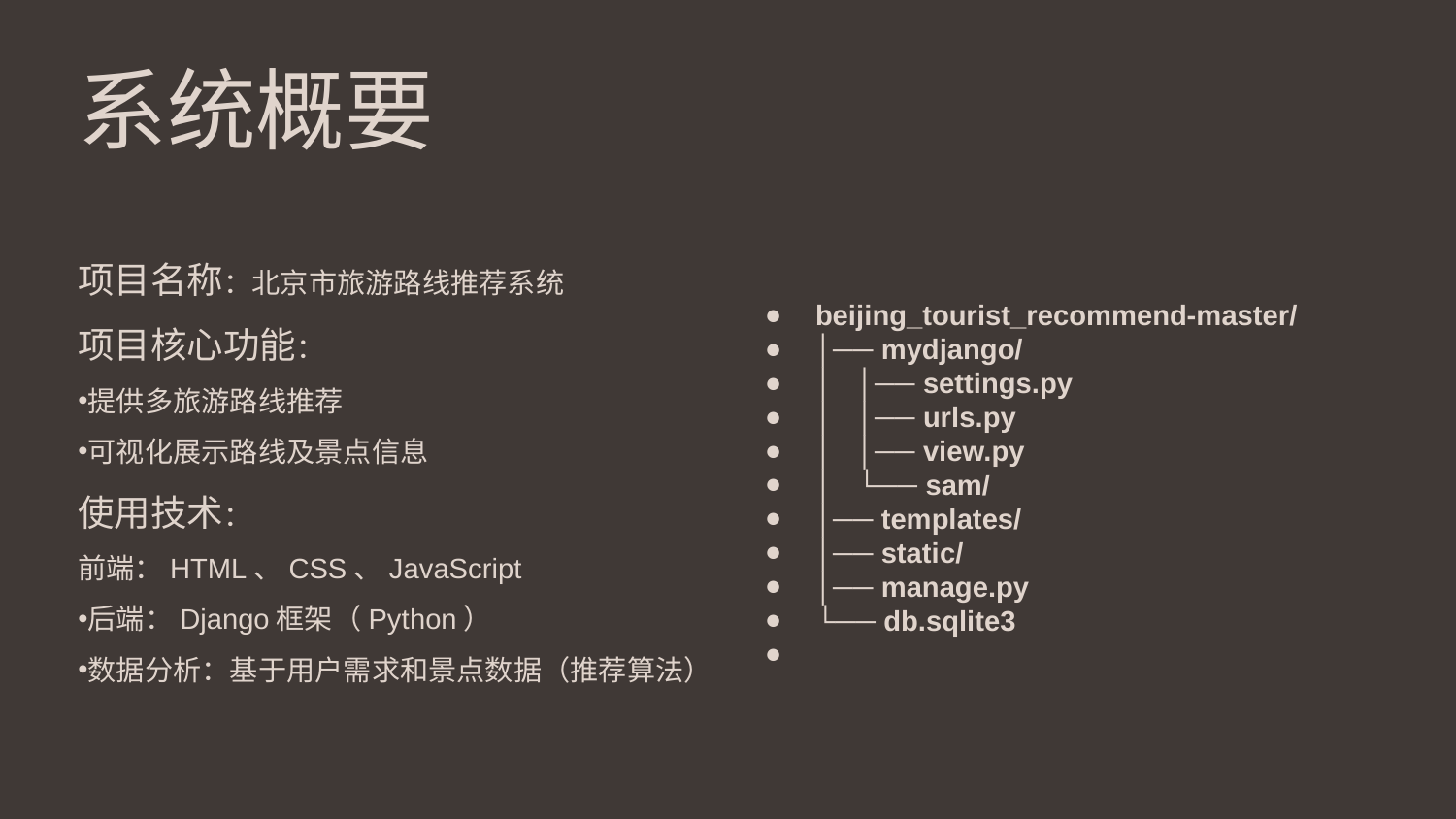

# 系统概要

项目名称：北京市旅游路线推荐系统
项目核心功能：
提供多旅游路线推荐
可视化展示路线及景点信息
使用技术：
前端：HTML、CSS、JavaScript
后端：Django框架（Python）
数据分析：基于用户需求和景点数据（推荐算法）

项目名称：北京市旅游路线推荐系统
项目核心功能：
提供多条个性化旅游路线推荐
支持用户偏好选择（文化、历史、美食、购物等）
可视化展示路线及景点信息

beijing_tourist_recommend-master/
│── mydjango/
│   │── settings.py
│   │── urls.py
│   │── view.py
│   └── sam/
│── templates/
│── static/
│── manage.py
└── db.sqlite3